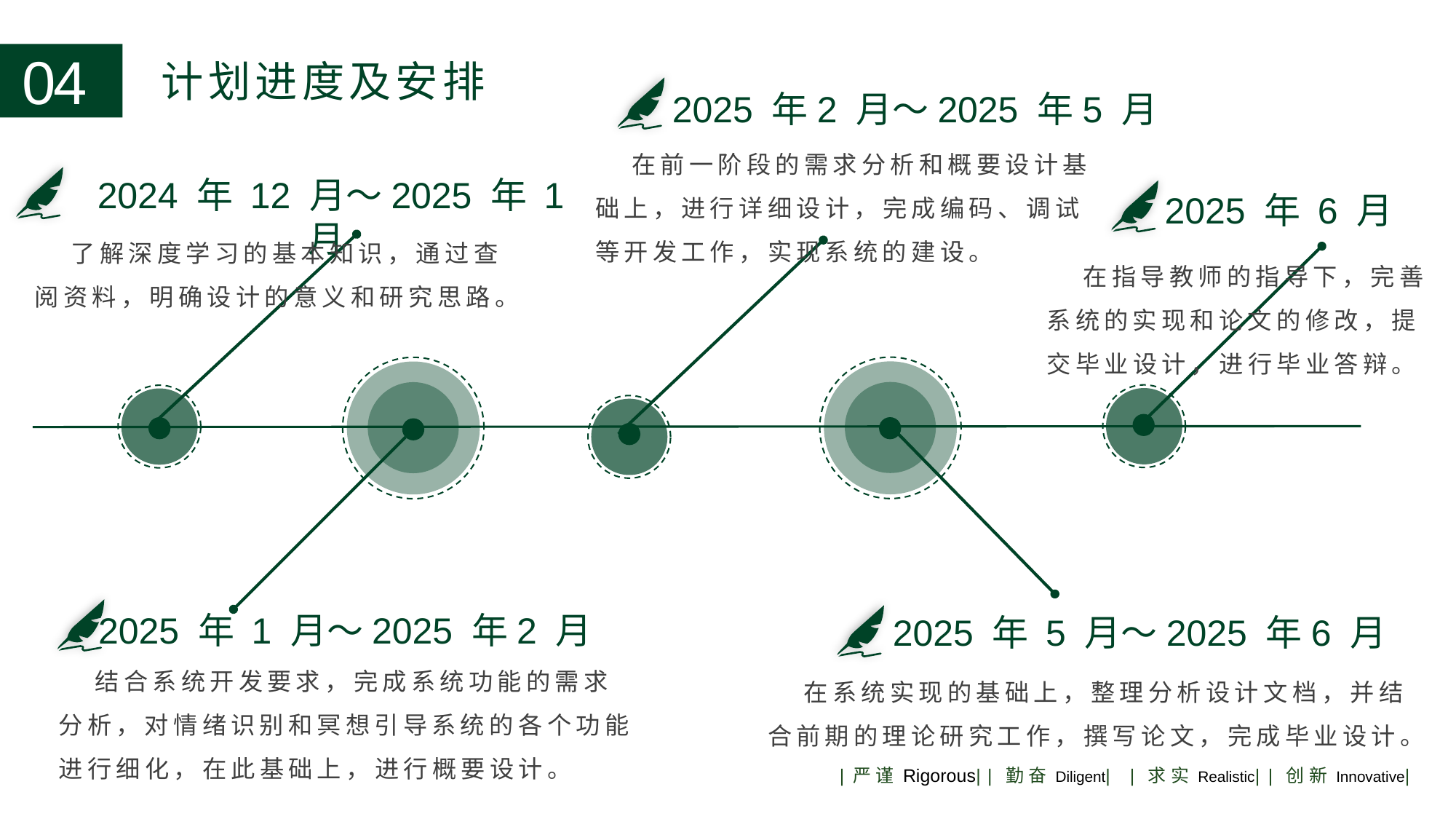

04

计划进度及安排

2025 年2 月～2025 年5 月
在前一阶段的需求分析和概要设计基础上，进行详细设计，完成编码、调试等开发工作，实现系统的建设。
2024 年 12 月～2025 年 1 月

2025 年 6 月
了解深度学习的基本知识，通过查阅资料，明确设计的意义和研究思路。
在指导教师的指导下，完善系统的实现和论文的修改，提交毕业设计，进行毕业答辩。

2025 年 1 月～2025 年2 月
2025 年 5 月～2025 年6 月

结合系统开发要求，完成系统功能的需求分析，对情绪识别和冥想引导系统的各个功能进行细化，在此基础上，进行概要设计。
在系统实现的基础上，整理分析设计文档，并结合前期的理论研究工作，撰写论文，完成毕业设计。